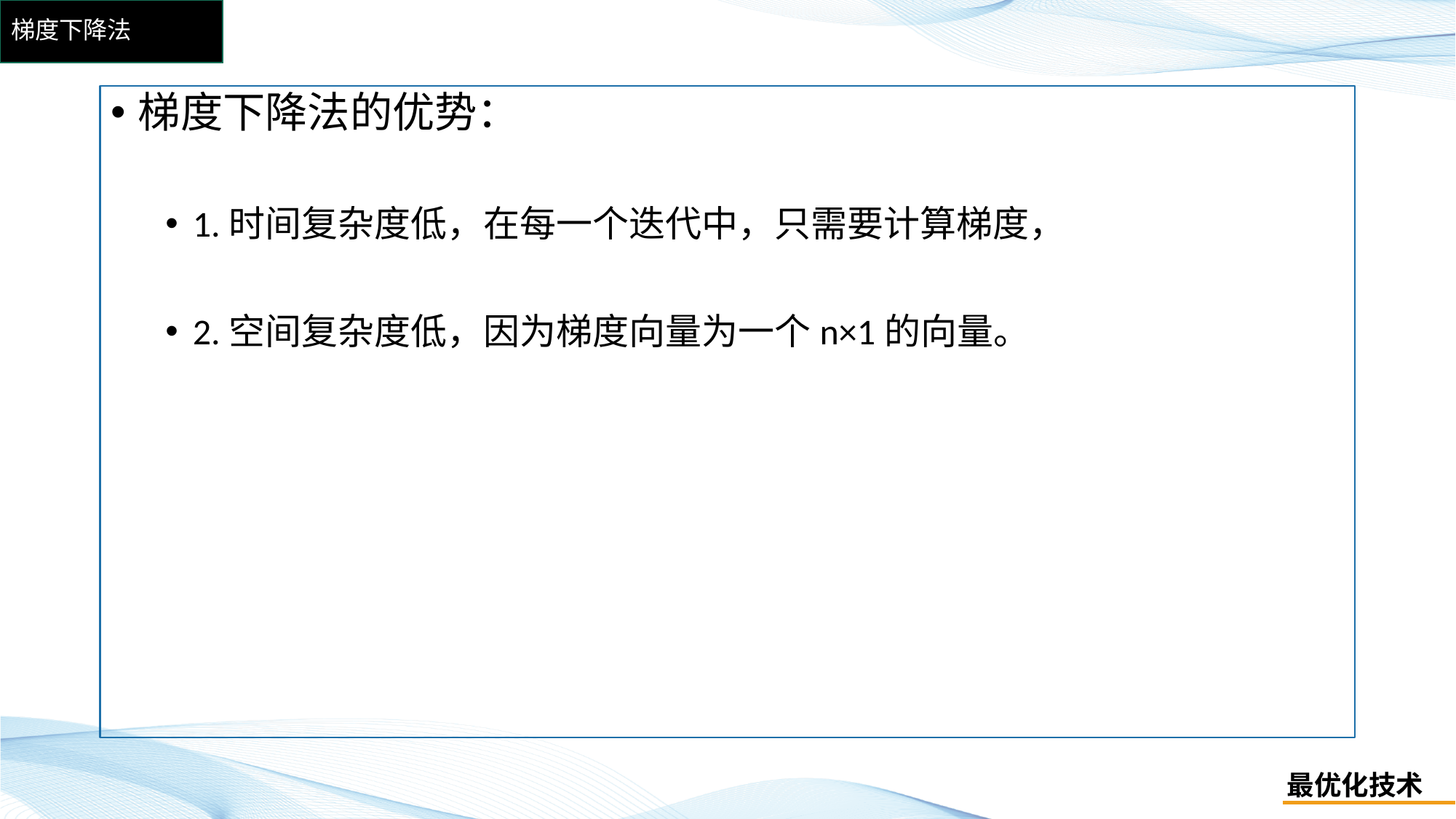

# 梯度下降法
梯度下降法的优势：

1.时间复杂度低，在每一个迭代中，只需要计算梯度，

2.空间复杂度低，因为梯度向量为一个n×1的向量。